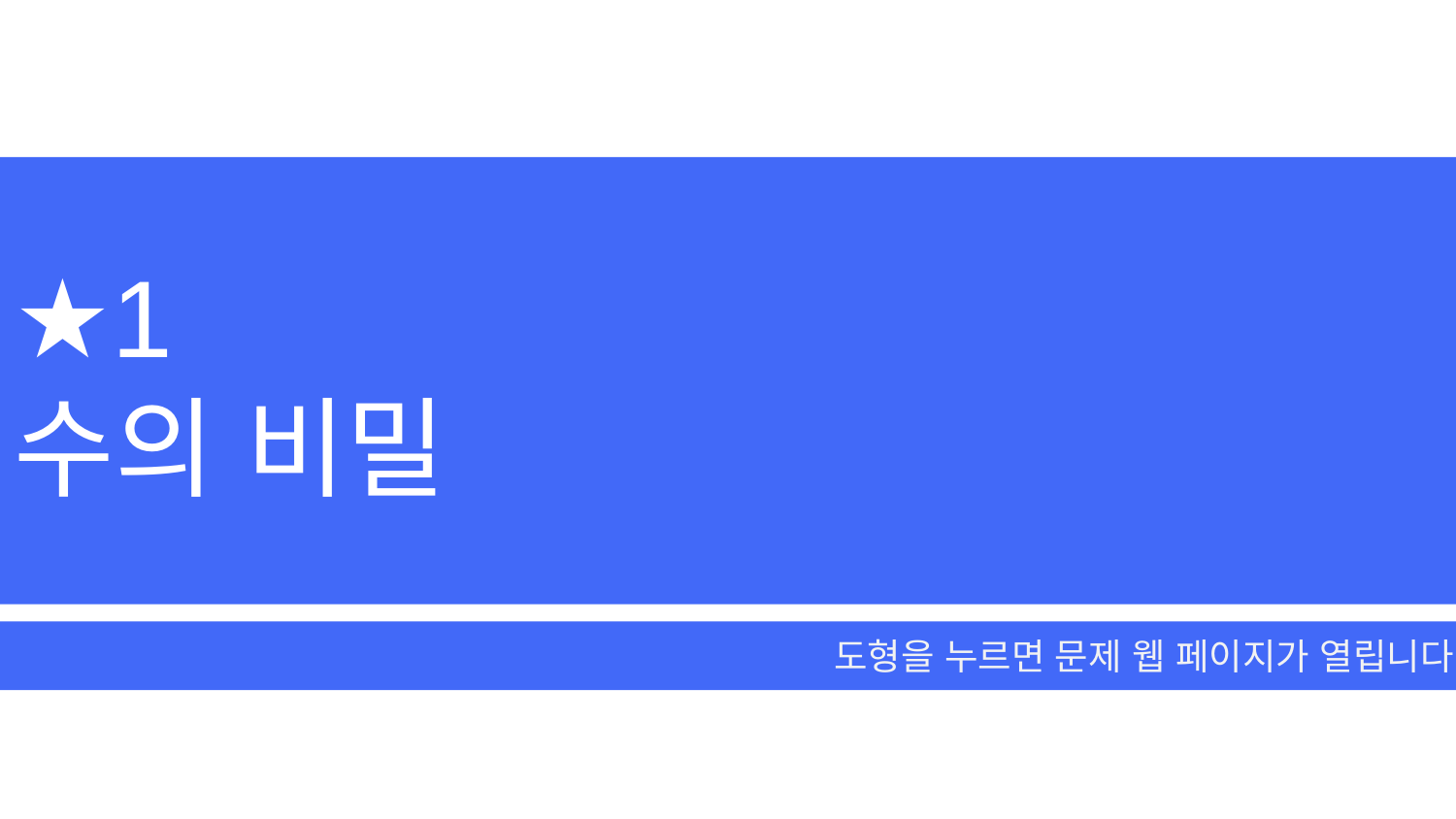

★1
수의 비밀
도형을 누르면 문제 웹 페이지가 열립니다